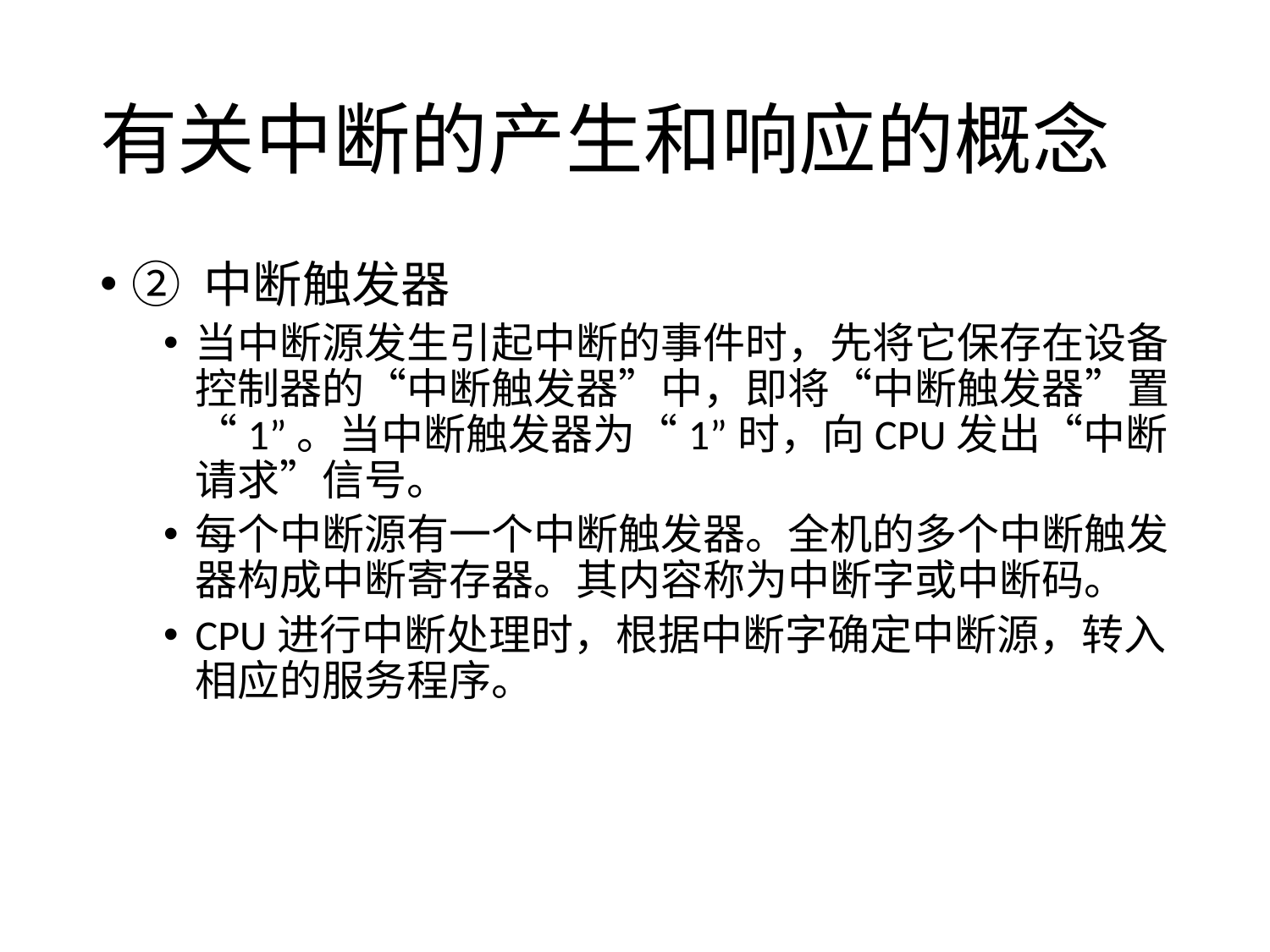

# 有关中断的产生和响应的概念
② 中断触发器
当中断源发生引起中断的事件时，先将它保存在设备控制器的“中断触发器”中，即将“中断触发器”置“1”。当中断触发器为“1”时，向CPU发出“中断请求”信号。
每个中断源有一个中断触发器。全机的多个中断触发器构成中断寄存器。其内容称为中断字或中断码。
CPU进行中断处理时，根据中断字确定中断源，转入相应的服务程序。